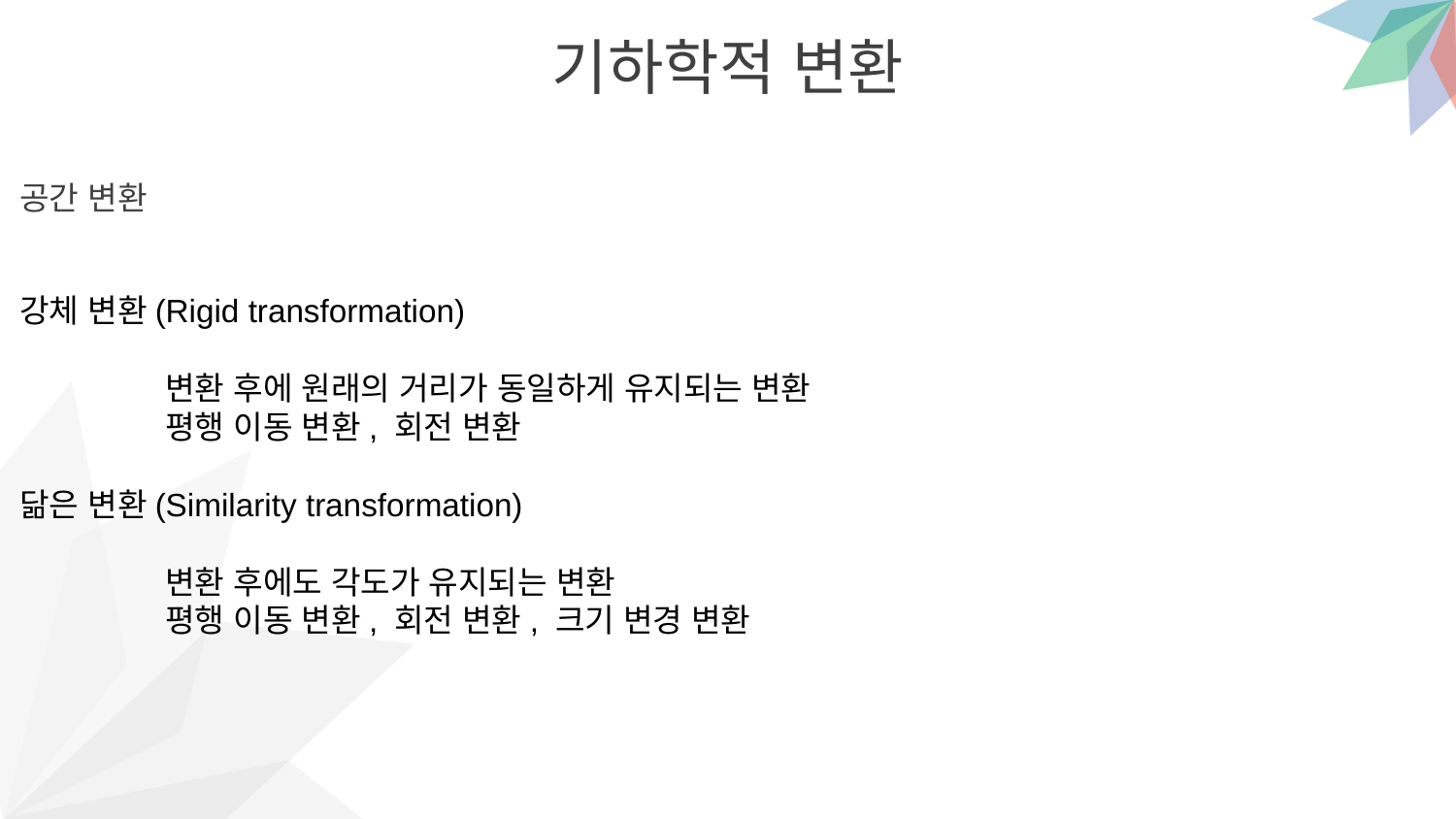

기하학적 변환
공간 변환
강체 변환(Rigid transformation)

	변환 후에 원래의 거리가 동일하게 유지되는 변환
	평행 이동 변환, 회전 변환

닮은 변환(Similarity transformation)

	변환 후에도 각도가 유지되는 변환
	평행 이동 변환, 회전 변환, 크기 변경 변환